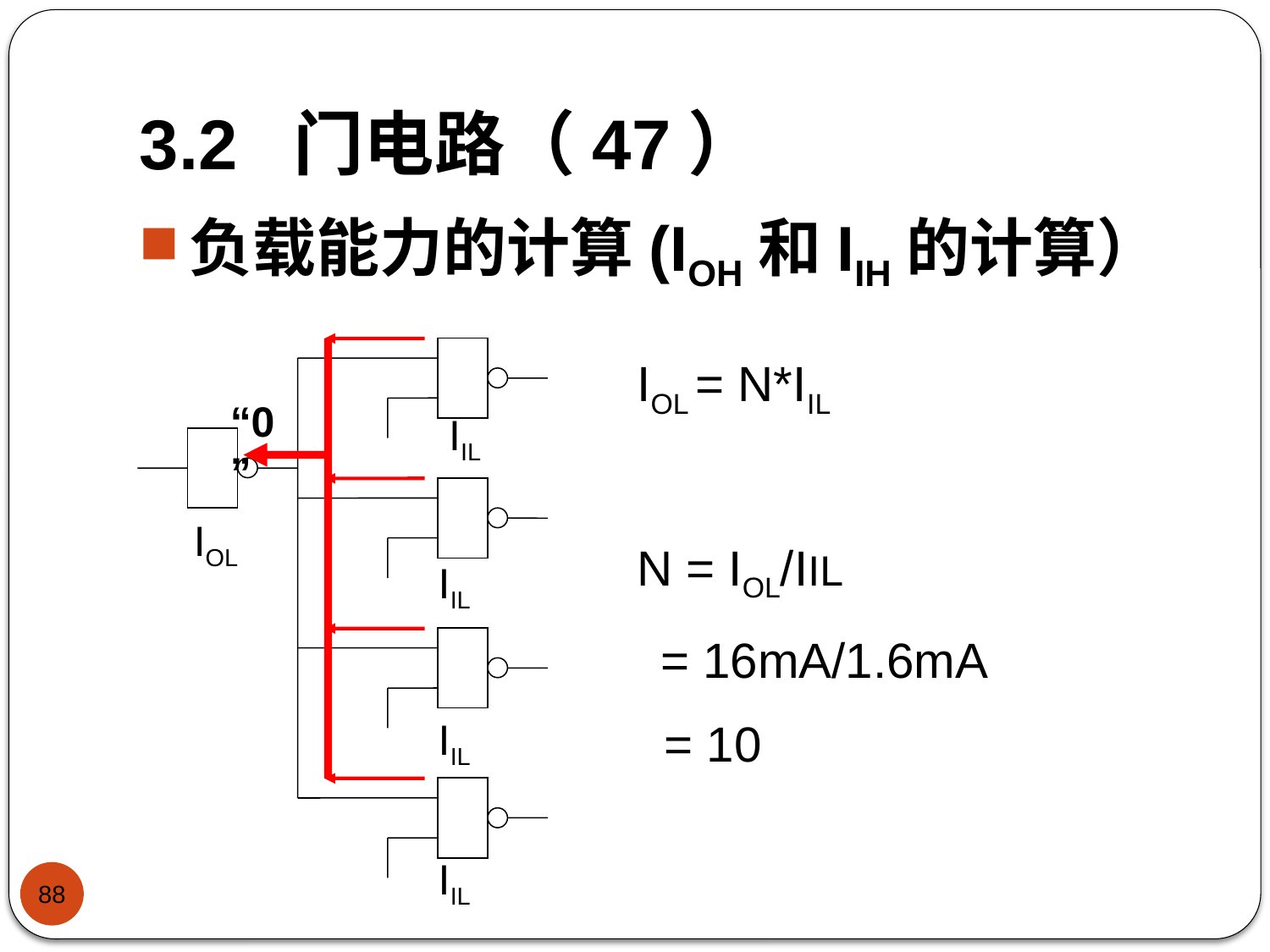

# 3.2  门电路（47）
负载能力的计算(IOH和IIH的计算）

“0”

IOL = N*IIL

N = IOL/IIL
  = 16mA/1.6mA
  = 10
IIL
IIL
IIL
IIL
IOL
88